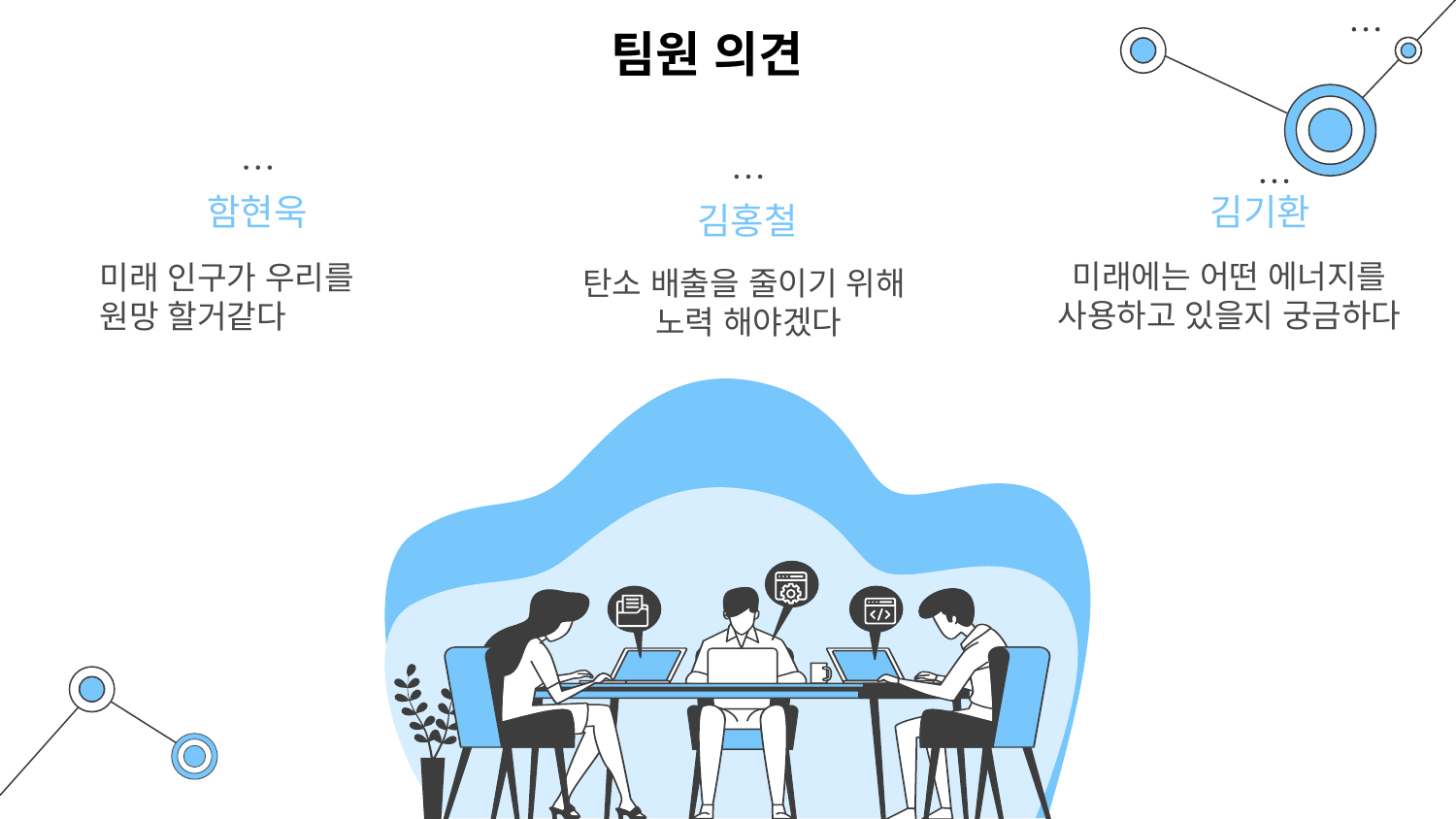

팀원 의견

함현욱
김기환
김홍철
미래에는 어떤 에너지를 사용하고 있을지 궁금하다
미래 인구가 우리를
원망 할거같다
탄소 배출을 줄이기 위해
노력 해야겠다